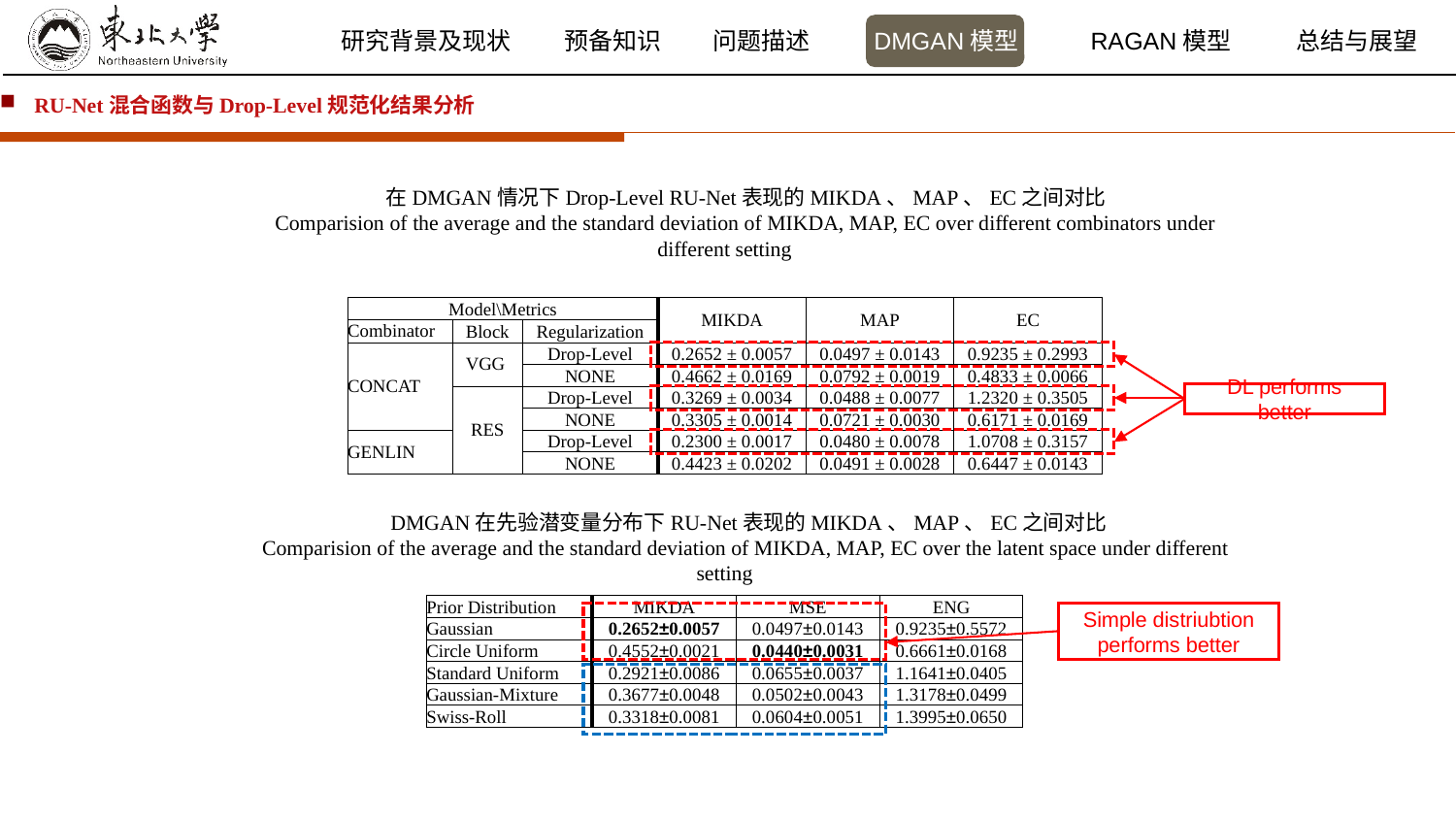

RU-Net混合函数与Drop-Level规范化结果分析

在DMGAN情况下Drop-Level RU-Net表现的MIKDA、MAP、EC之间对比
Comparision of the average and the standard deviation of MIKDA, MAP, EC over different combinators under different setting
| Model\Metrics |  |  | MIKDA | MAP | EC |
| --- | --- | --- | --- | --- | --- |
| Combinator | Block | Regularization |  |  |  |
| CONCAT | VGG | Drop-Level | 0.2652 ± 0.0057 | 0.0497 ± 0.0143 | 0.9235 ± 0.2993 |
|  |  | NONE | 0.4662 ± 0.0169 | 0.0792 ± 0.0019 | 0.4833 ± 0.0066 |
|  | RES | Drop-Level | 0.3269 ± 0.0034 | 0.0488 ± 0.0077 | 1.2320 ± 0.3505 |
|  |  | NONE | 0.3305 ± 0.0014 | 0.0721 ± 0.0030 | 0.6171 ± 0.0169 |
| GENLIN |  | Drop-Level | 0.2300 ± 0.0017 | 0.0480 ± 0.0078 | 1.0708 ± 0.3157 |
|  |  | NONE | 0.4423 ± 0.0202 | 0.0491 ± 0.0028 | 0.6447 ± 0.0143 |

DL performs better

 DMGAN在先验潜变量分布下RU-Net表现的MIKDA、MAP、EC之间对比
Comparision of the average and the standard deviation of MIKDA, MAP, EC over the latent space under different setting
| Prior Distribution | MIKDA | MSE | ENG |
| --- | --- | --- | --- |
| Gaussian | 0.2652±0.0057 | 0.0497±0.0143 | 0.9235±0.5572 |
| Circle Uniform | 0.4552±0.0021 | 0.0440±0.0031 | 0.6661±0.0168 |
| Standard Uniform | 0.2921±0.0086 | 0.0655±0.0037 | 1.1641±0.0405 |
| Gaussian-Mixture | 0.3677±0.0048 | 0.0502±0.0043 | 1.3178±0.0499 |
| Swiss-Roll | 0.3318±0.0081 | 0.0604±0.0051 | 1.3995±0.0650 |
Simple distriubtion performs better